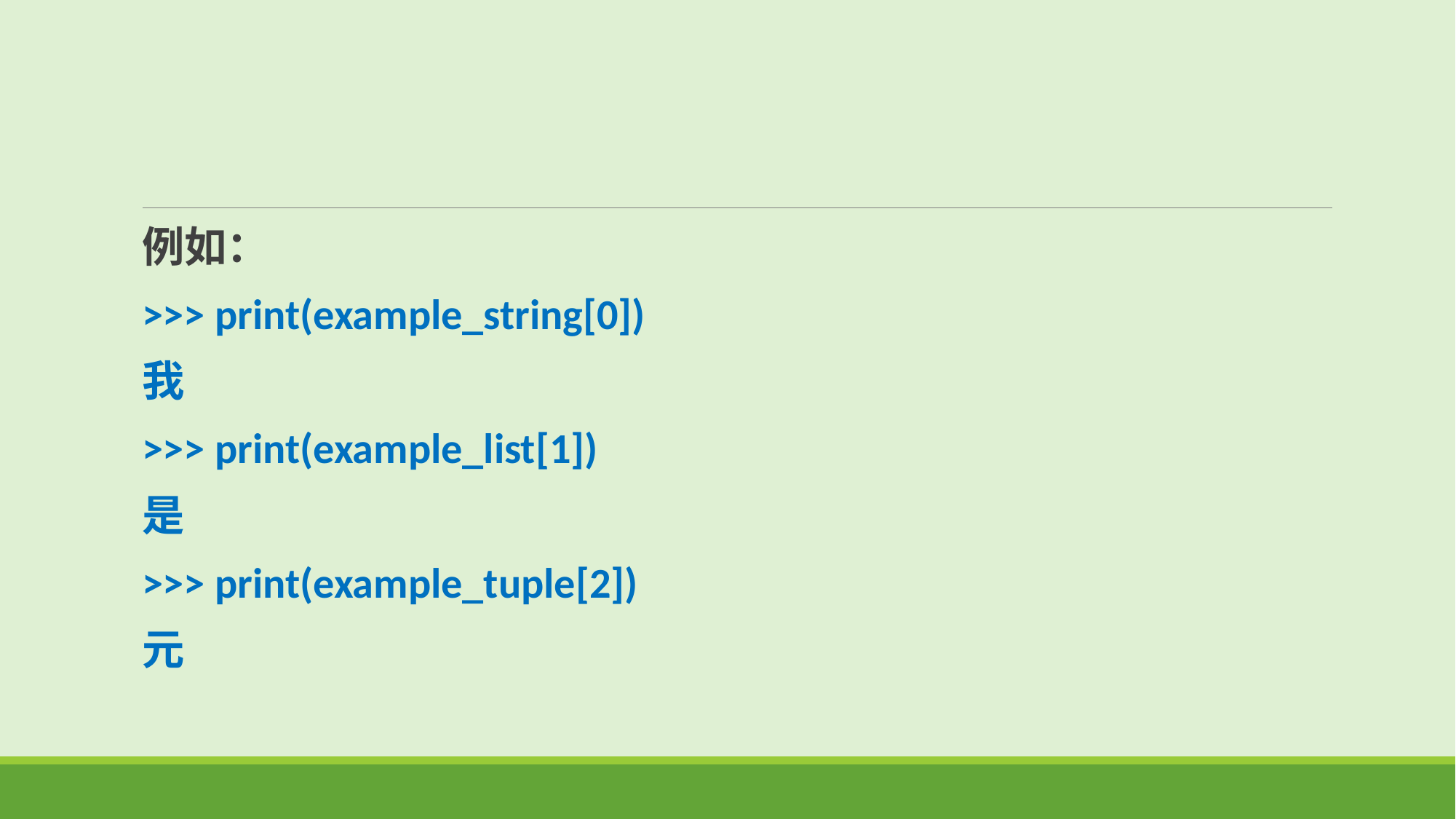

例如：
>>> print(example_string[0])
我
>>> print(example_list[1])
是
>>> print(example_tuple[2])
元